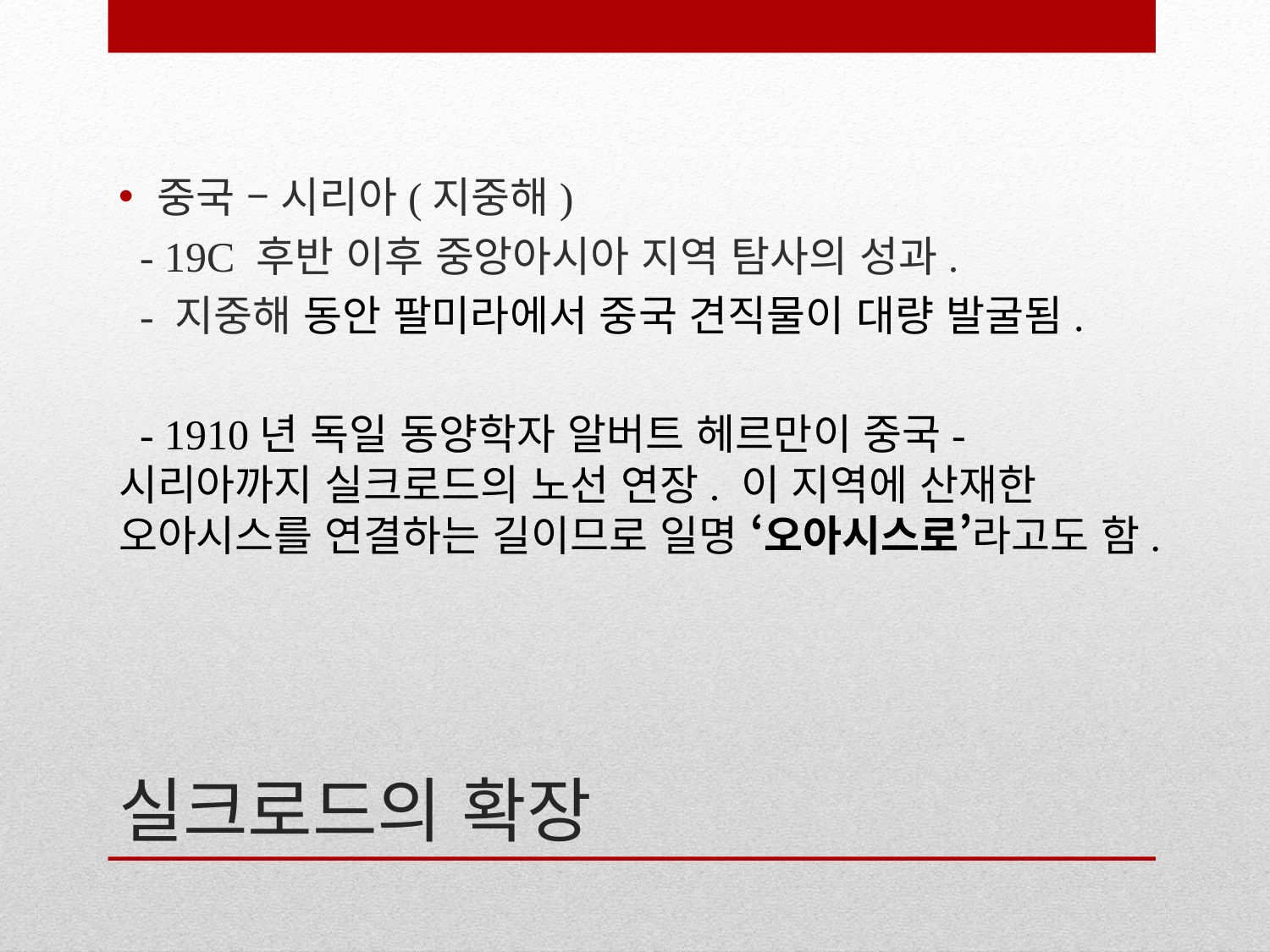

중국 – 시리아(지중해)
  - 19C 후반 이후 중앙아시아 지역 탐사의 성과.
  - 지중해 동안 팔미라에서 중국 견직물이 대량 발굴됨.

  - 1910년 독일 동양학자 알버트 헤르만이 중국-시리아까지 실크로드의 노선 연장. 이 지역에 산재한 오아시스를 연결하는 길이므로 일명 ‘오아시스로’라고도 함.
# 실크로드의 확장